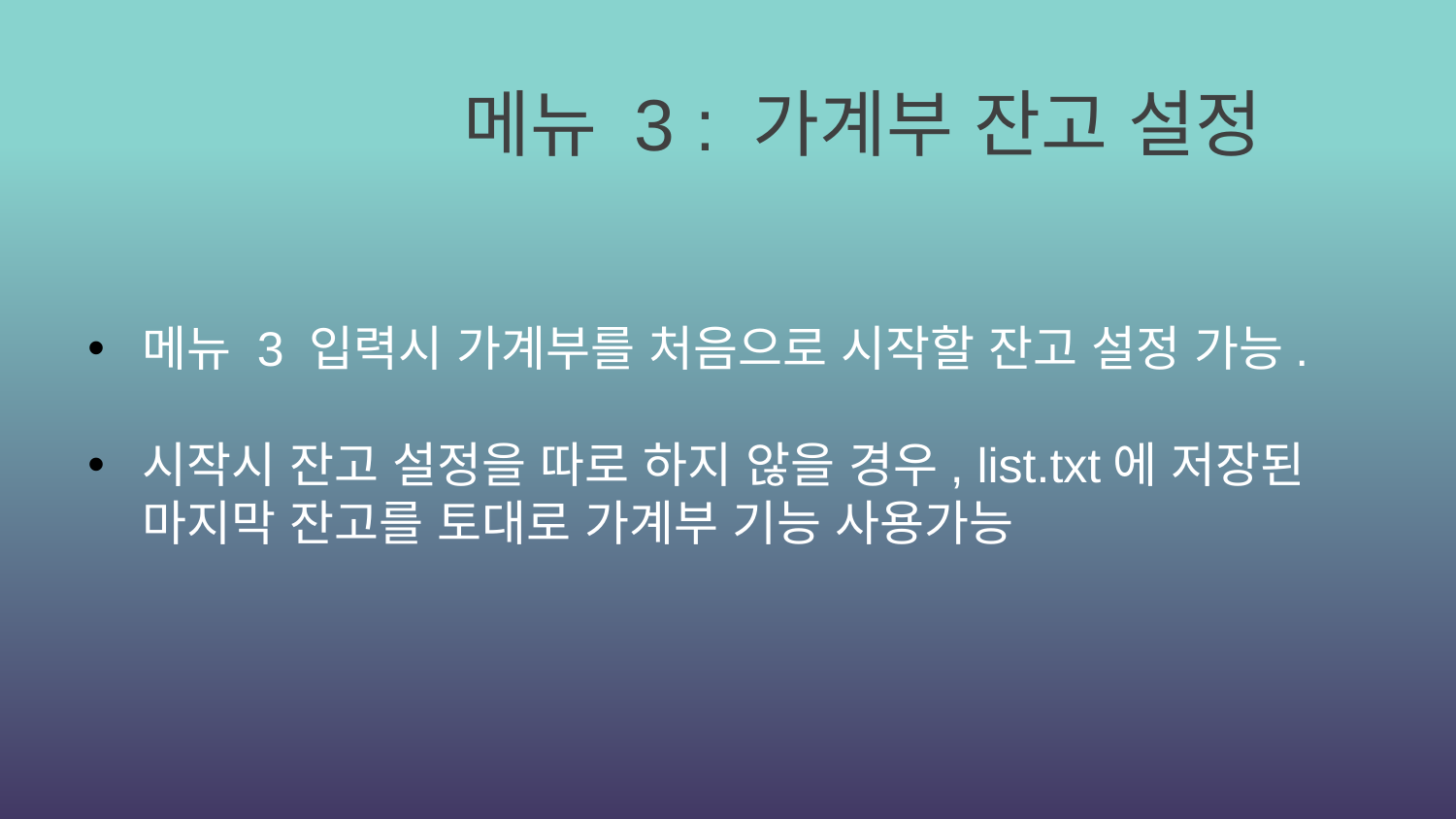

메뉴 3 : 가계부 잔고 설정
메뉴 3 입력시 가계부를 처음으로 시작할 잔고 설정 가능.

시작시 잔고 설정을 따로 하지 않을 경우, list.txt에 저장된 마지막 잔고를 토대로 가계부 기능 사용가능